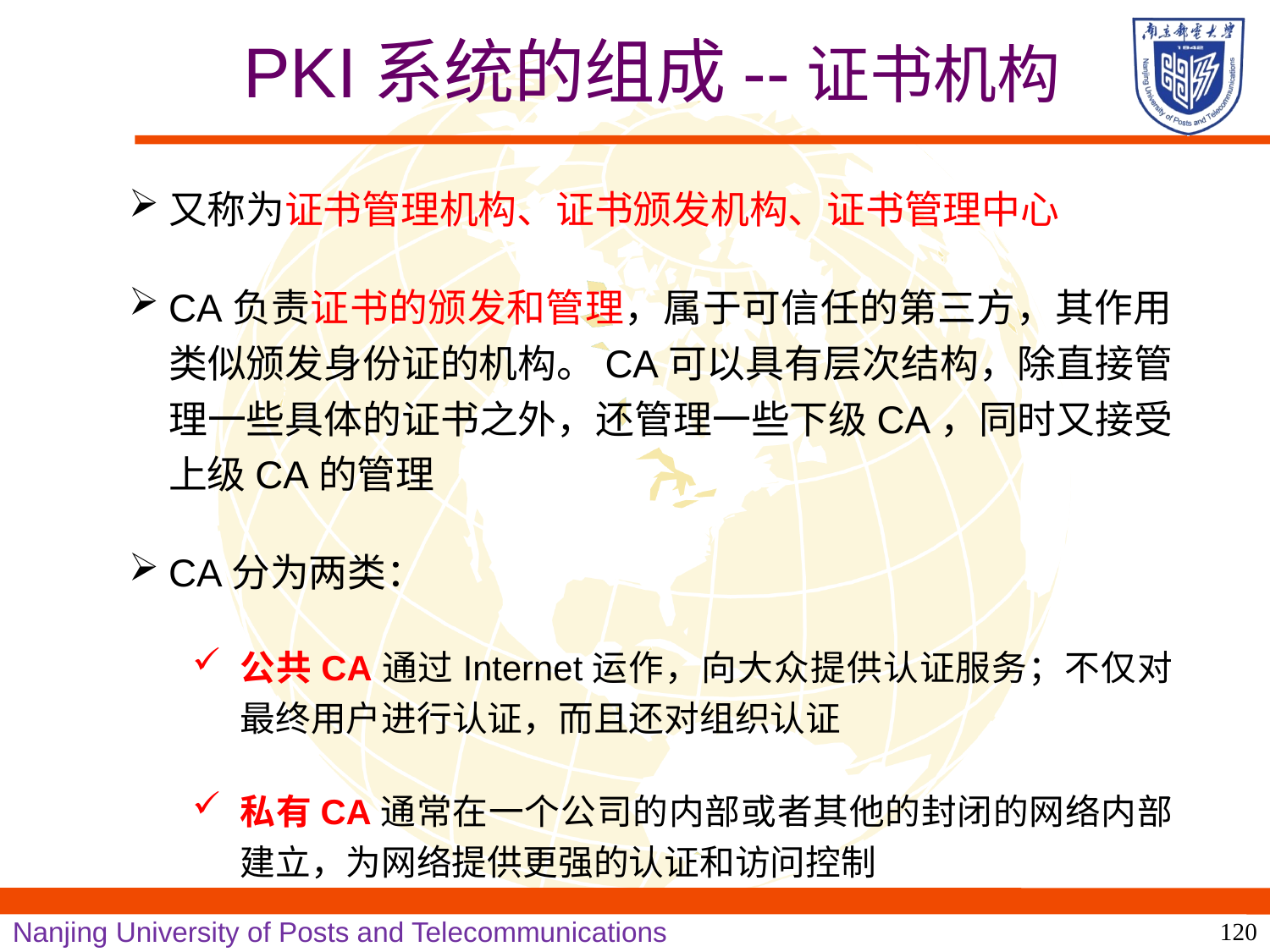

PKI系统的组成--证书机构
又称为证书管理机构、证书颁发机构、证书管理中心
CA负责证书的颁发和管理，属于可信任的第三方，其作用类似颁发身份证的机构。CA可以具有层次结构，除直接管理一些具体的证书之外，还管理一些下级CA，同时又接受上级CA的管理
CA分为两类：
公共CA通过Internet运作，向大众提供认证服务；不仅对最终用户进行认证，而且还对组织认证
私有CA通常在一个公司的内部或者其他的封闭的网络内部建立，为网络提供更强的认证和访问控制
120